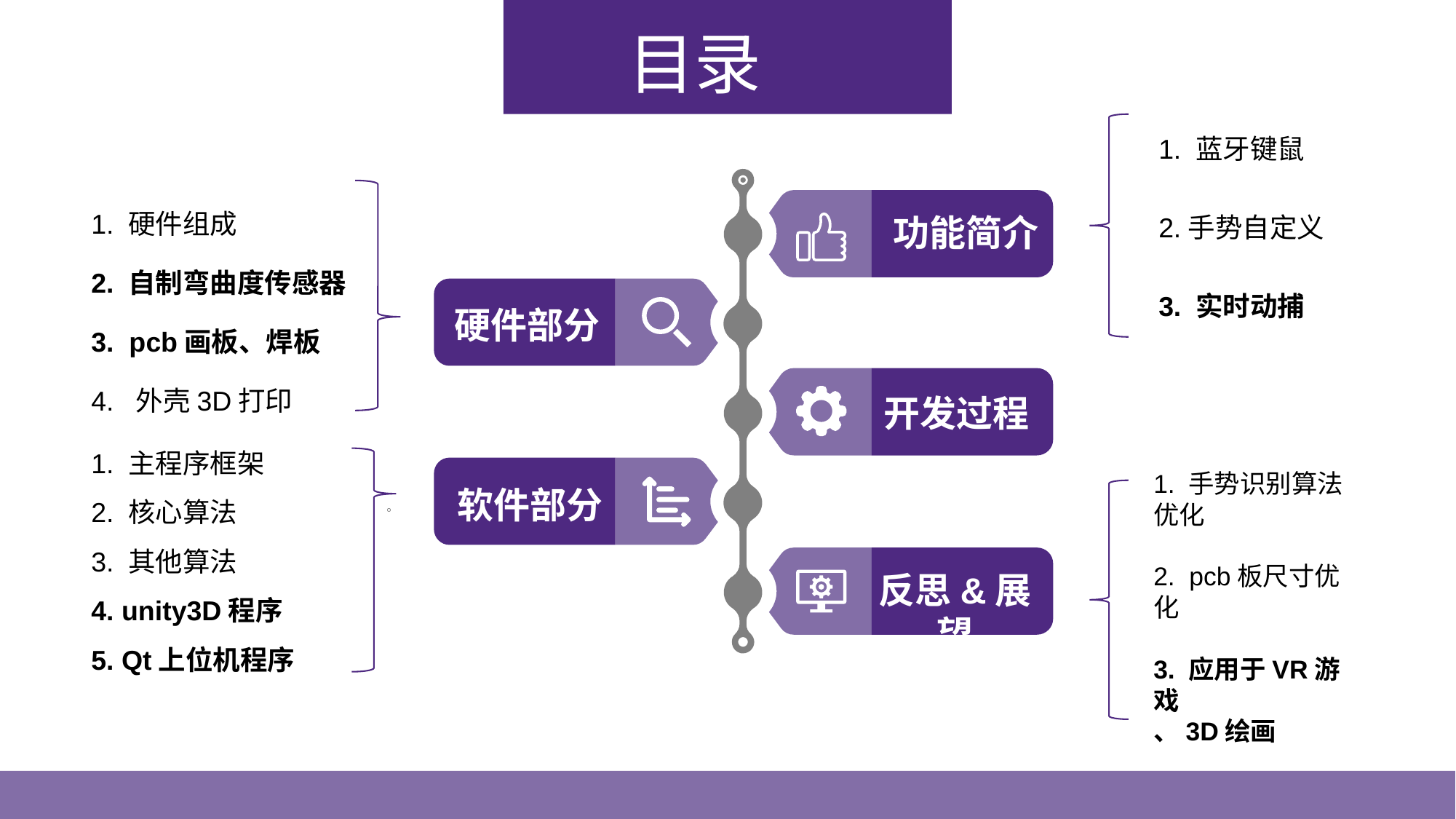

目录

1. 蓝牙键鼠

2.手势自定义

3. 实时动捕

功能简介

硬件部分

开发过程

软件部分

。

反思&展望

1. 硬件组成
2. 自制弯曲度传感器
3.  pcb画板、焊板
4.  外壳3D打印

1. 主程序框架
2. 核心算法
3. 其他算法
4. unity3D程序
5. Qt上位机程序

1. 手势识别算法优化

2.  pcb板尺寸优化

3. 应用于VR游戏
、3D绘画